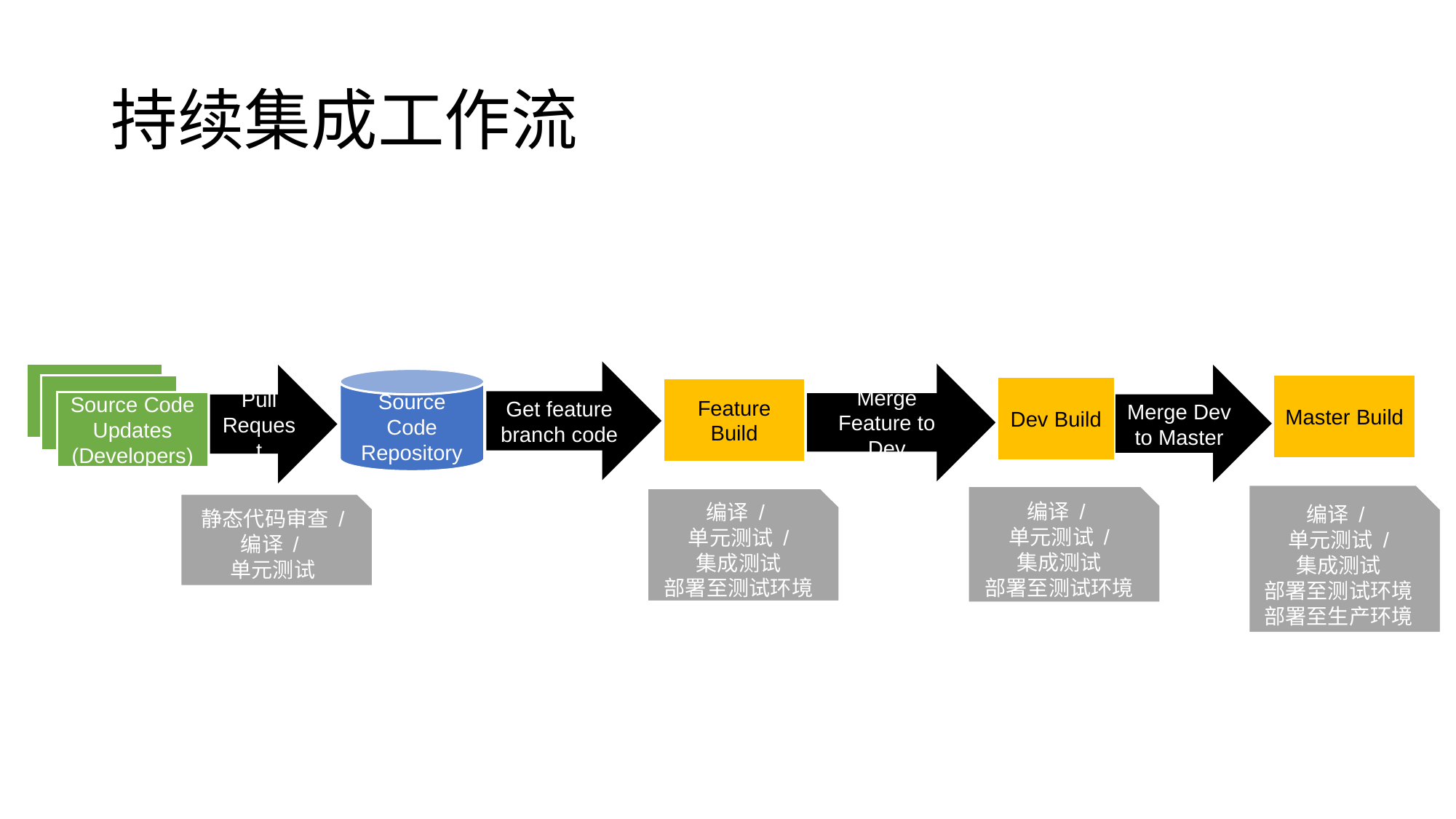

# 持续集成工作流

Get feature branch code

Merge Feature to Dev
Pull Request
Merge Dev to Master
Source Code Repository
Master Build

Dev Build
Feature Build
Source Code Updates
(Developers)
编译 /
单元测试 /
集成测试
部署至测试环境
部署至生产环境
编译 /
单元测试 /
集成测试
部署至测试环境
编译 /
单元测试 /
集成测试
部署至测试环境
静态代码审查 /
编译 /
单元测试